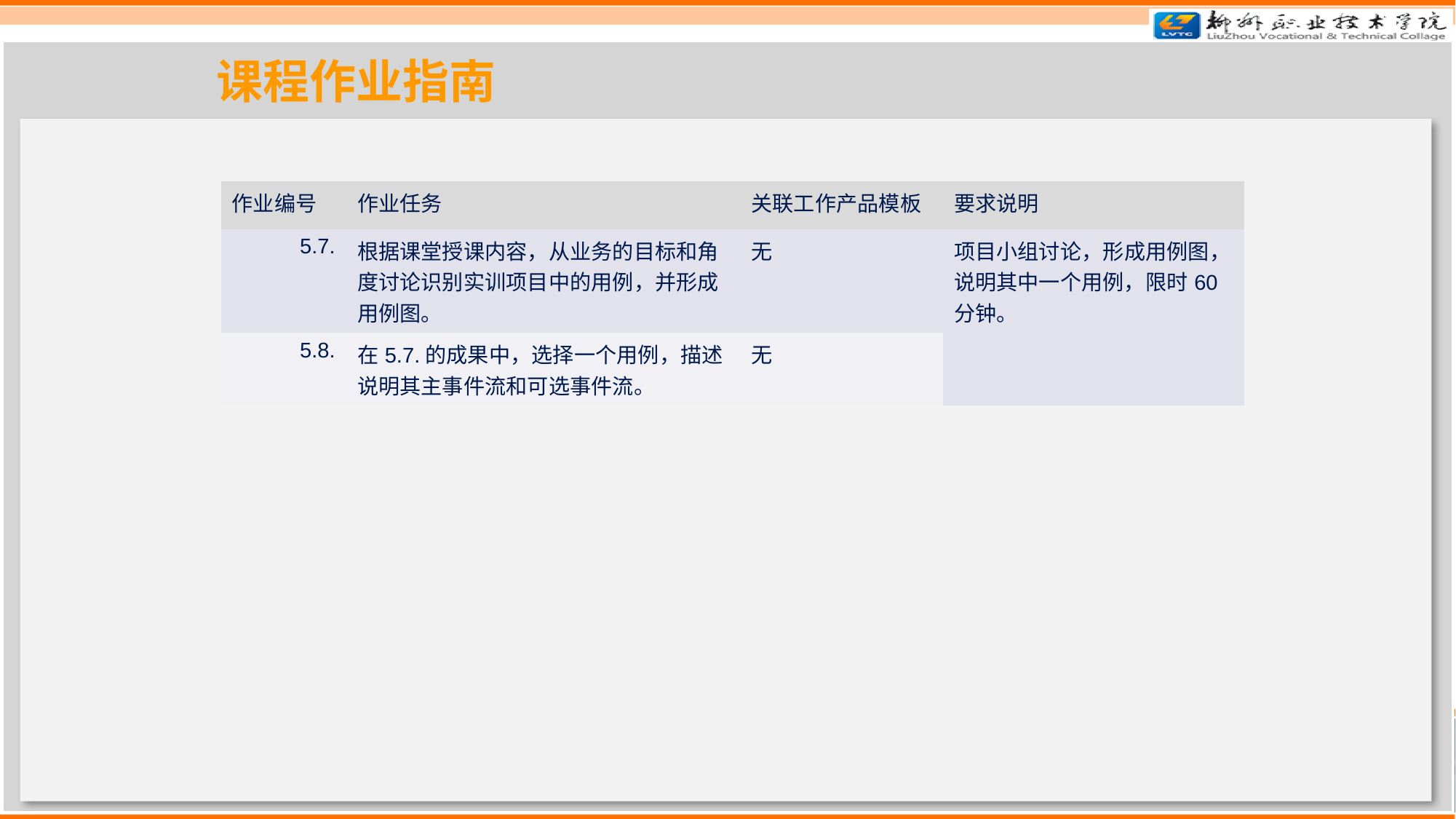

课程作业指南
| 作业编号 | 作业任务 | 关联工作产品模板 | 要求说明 |
| --- | --- | --- | --- |
| 5.7. | 根据课堂授课内容，从业务的目标和角度讨论识别实训项目中的用例，并形成用例图。 | 无 | 项目小组讨论，形成用例图，说明其中一个用例，限时60分钟。 |
| 5.8. | 在5.7.的成果中，选择一个用例，描述说明其主事件流和可选事件流。 | 无 |  |